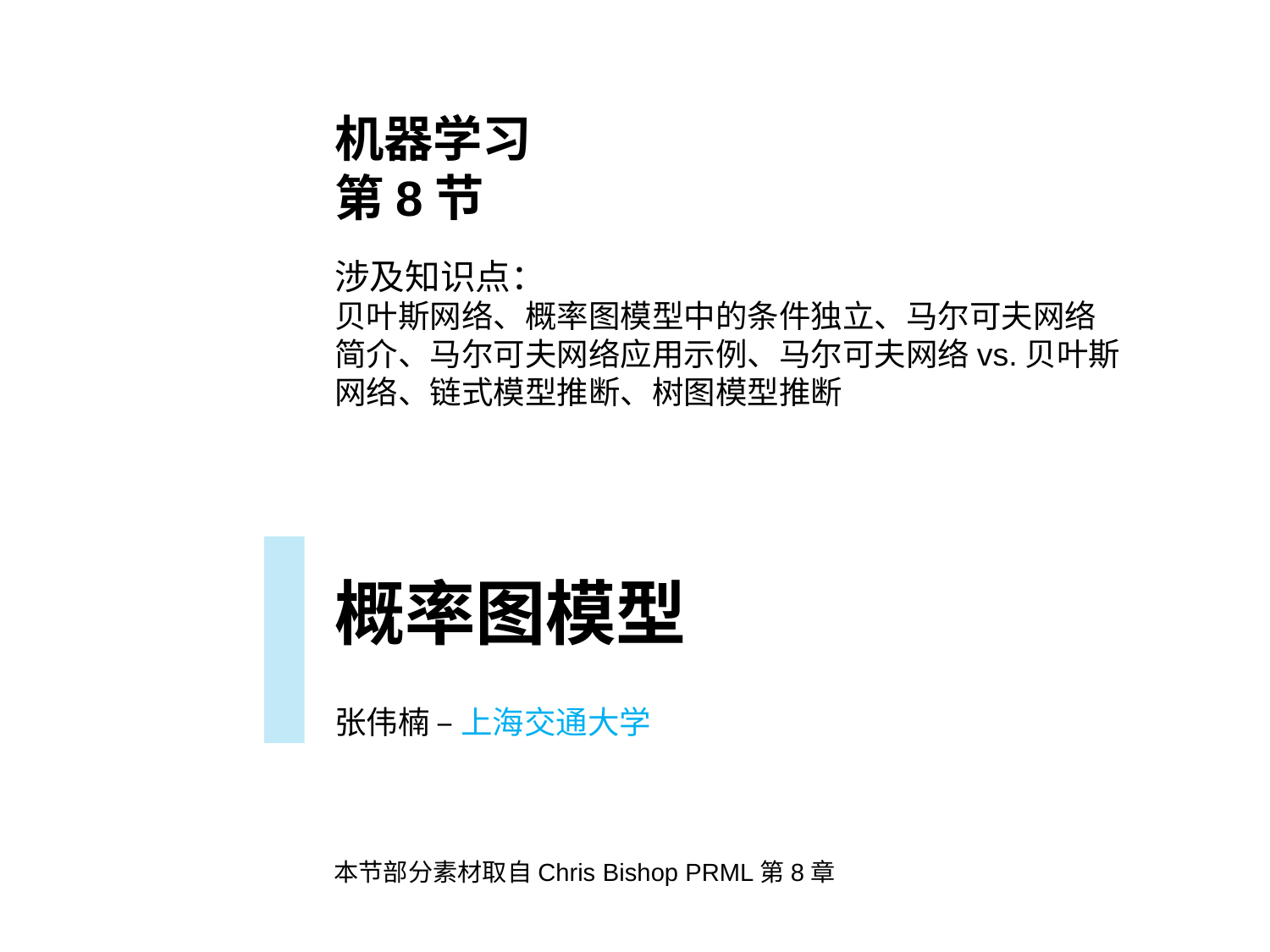

机器学习
第8节

涉及知识点：
贝叶斯网络、概率图模型中的条件独立、马尔可夫网络简介、马尔可夫网络应用示例、马尔可夫网络vs.贝叶斯网络、链式模型推断、树图模型推断
概率图模型
张伟楠 – 上海交通大学
本节部分素材取自Chris Bishop PRML第8章